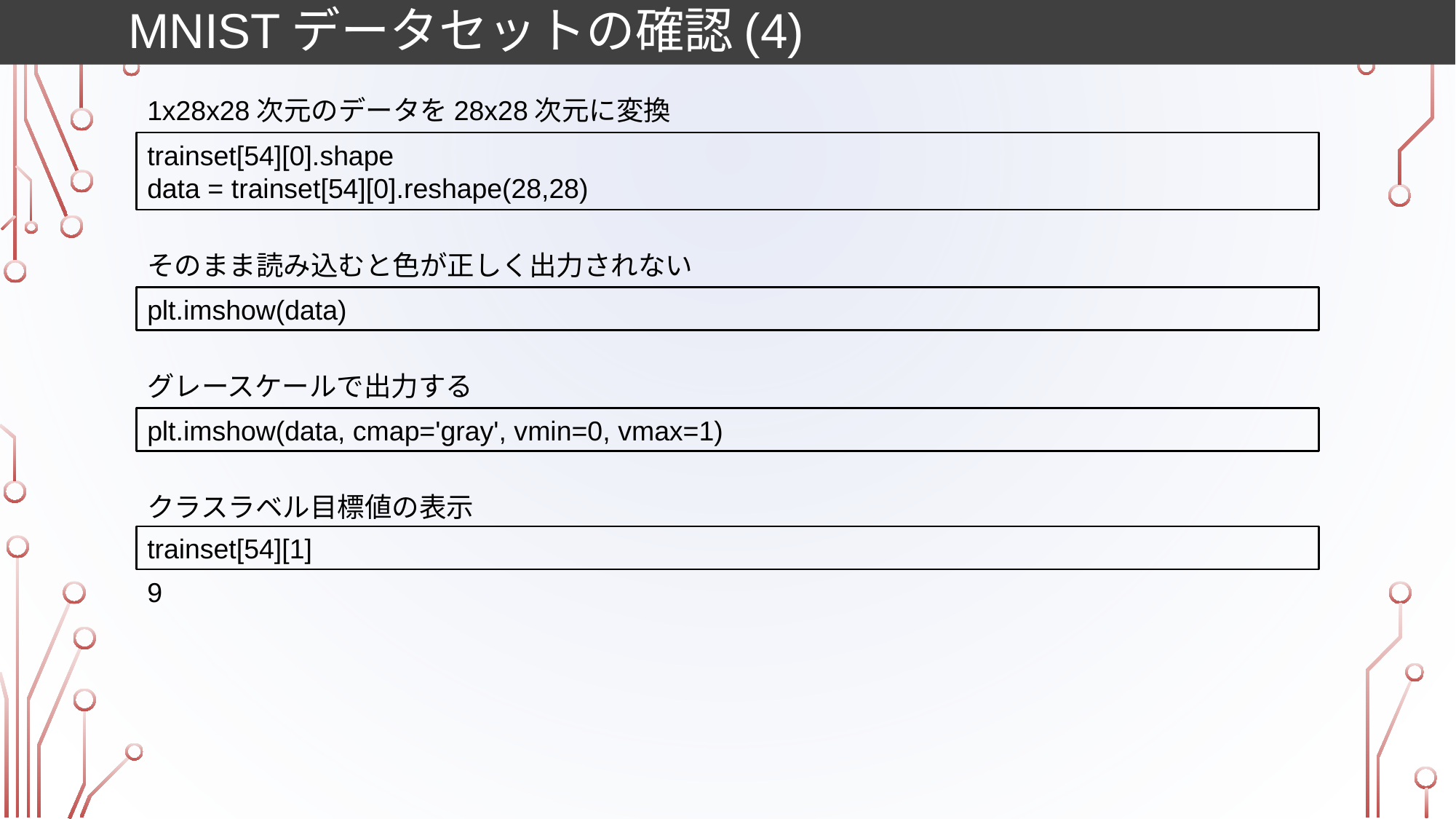

# MNISTデータセットの確認(4)
1x28x28次元のデータを28x28次元に変換
trainset[54][0].shape
data = trainset[54][0].reshape(28,28)
そのまま読み込むと色が正しく出力されない
plt.imshow(data)
グレースケールで出力する
plt.imshow(data, cmap='gray', vmin=0, vmax=1)
クラスラベル目標値の表示
trainset[54][1]
9